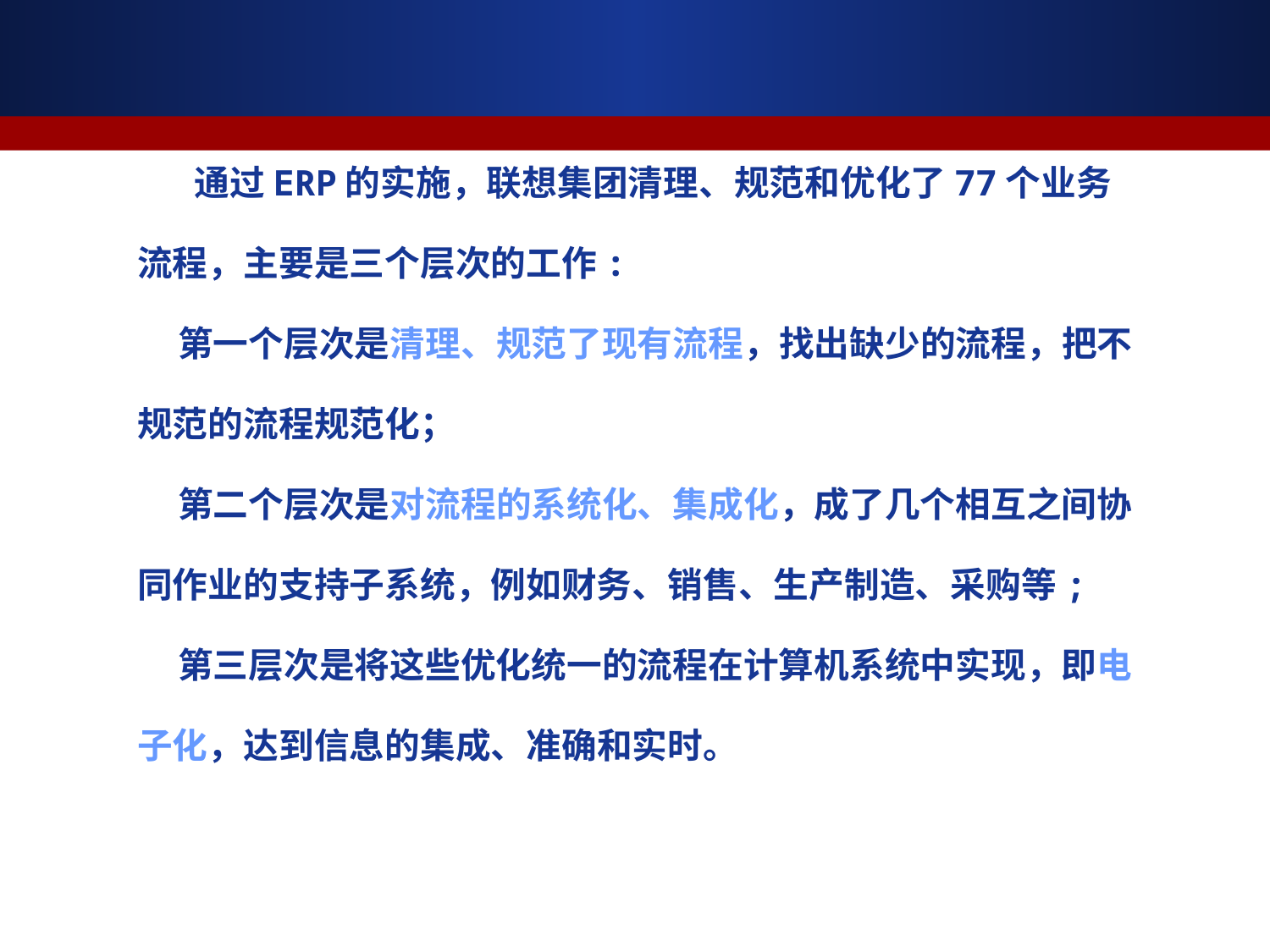

通过ERP的实施，联想集团清理、规范和优化了77个业务流程，主要是三个层次的工作:
    第一个层次是清理、规范了现有流程，找出缺少的流程，把不规范的流程规范化；
    第二个层次是对流程的系统化、集成化，成了几个相互之间协同作业的支持子系统，例如财务、销售、生产制造、采购等;
    第三层次是将这些优化统一的流程在计算机系统中实现，即电子化，达到信息的集成、准确和实时。